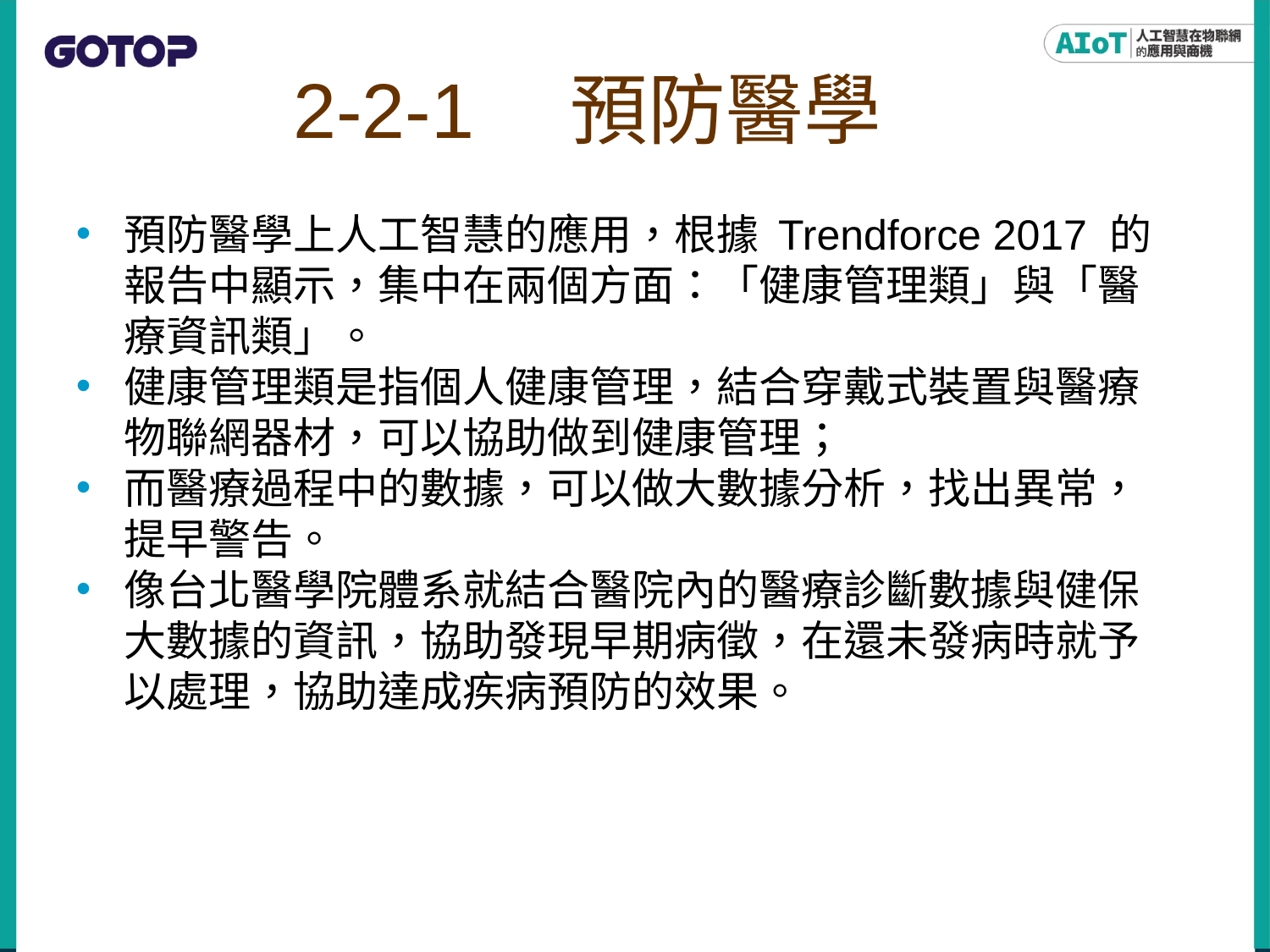

# 2-2-1　預防醫學

預防醫學上人工智慧的應用，根據 Trendforce 2017 的報告中顯示，集中在兩個方面：「健康管理類」與「醫療資訊類」。
健康管理類是指個人健康管理，結合穿戴式裝置與醫療物聯網器材，可以協助做到健康管理；
而醫療過程中的數據，可以做大數據分析，找出異常，提早警告。
像台北醫學院體系就結合醫院內的醫療診斷數據與健保大數據的資訊，協助發現早期病徵，在還未發病時就予以處理，協助達成疾病預防的效果。